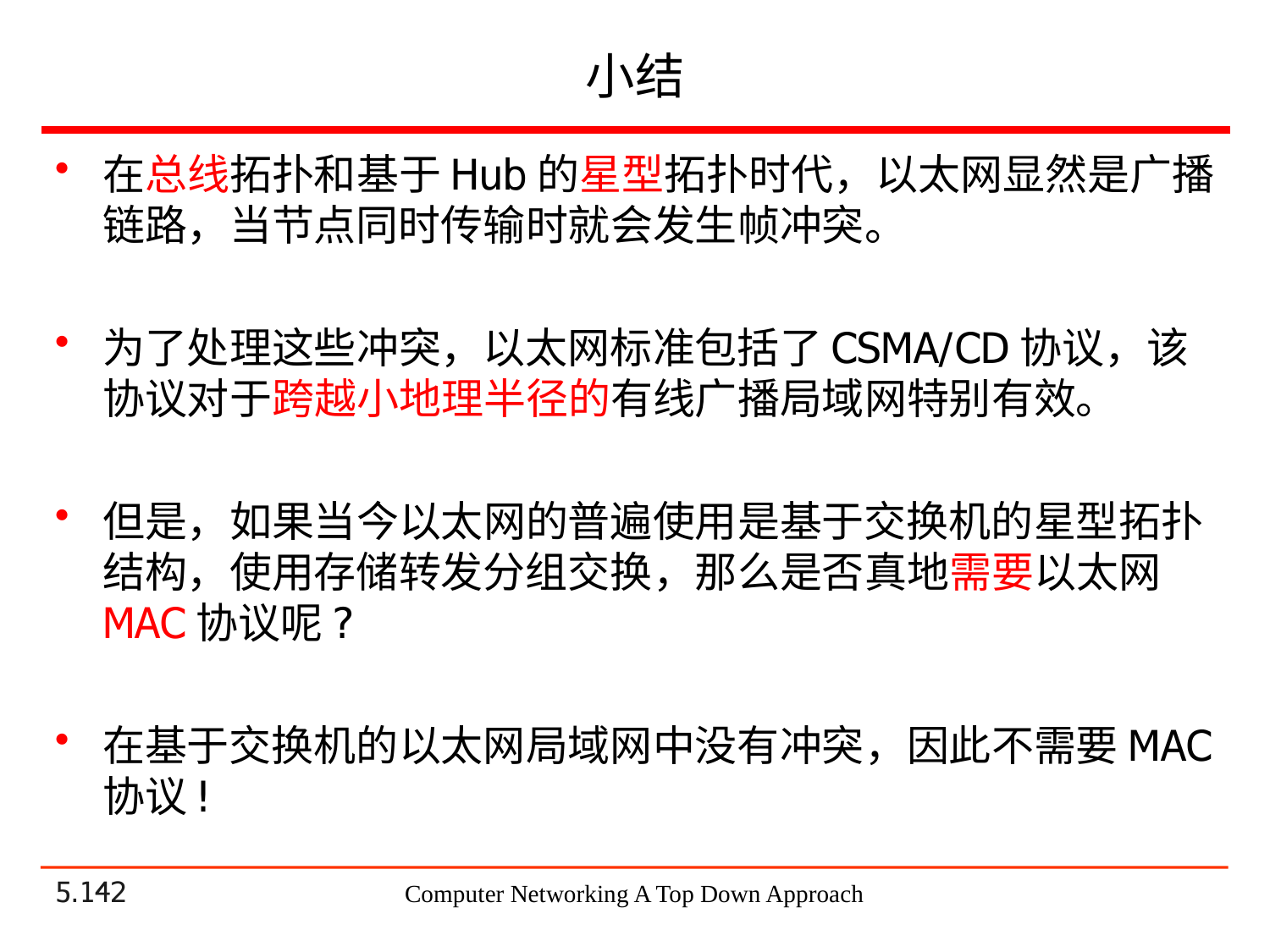

# 小结
在总线拓扑和基于Hub的星型拓扑时代，以太网显然是广播链路，当节点同时传输时就会发生帧冲突。

为了处理这些冲突，以太网标准包括了CSMA/CD协议，该协议对于跨越小地理半径的有线广播局域网特别有效。

但是，如果当今以太网的普遍使用是基于交换机的星型拓扑结构，使用存储转发分组交换，那么是否真地需要以太网MAC协议呢?

在基于交换机的以太网局域网中没有冲突，因此不需要MAC协议!